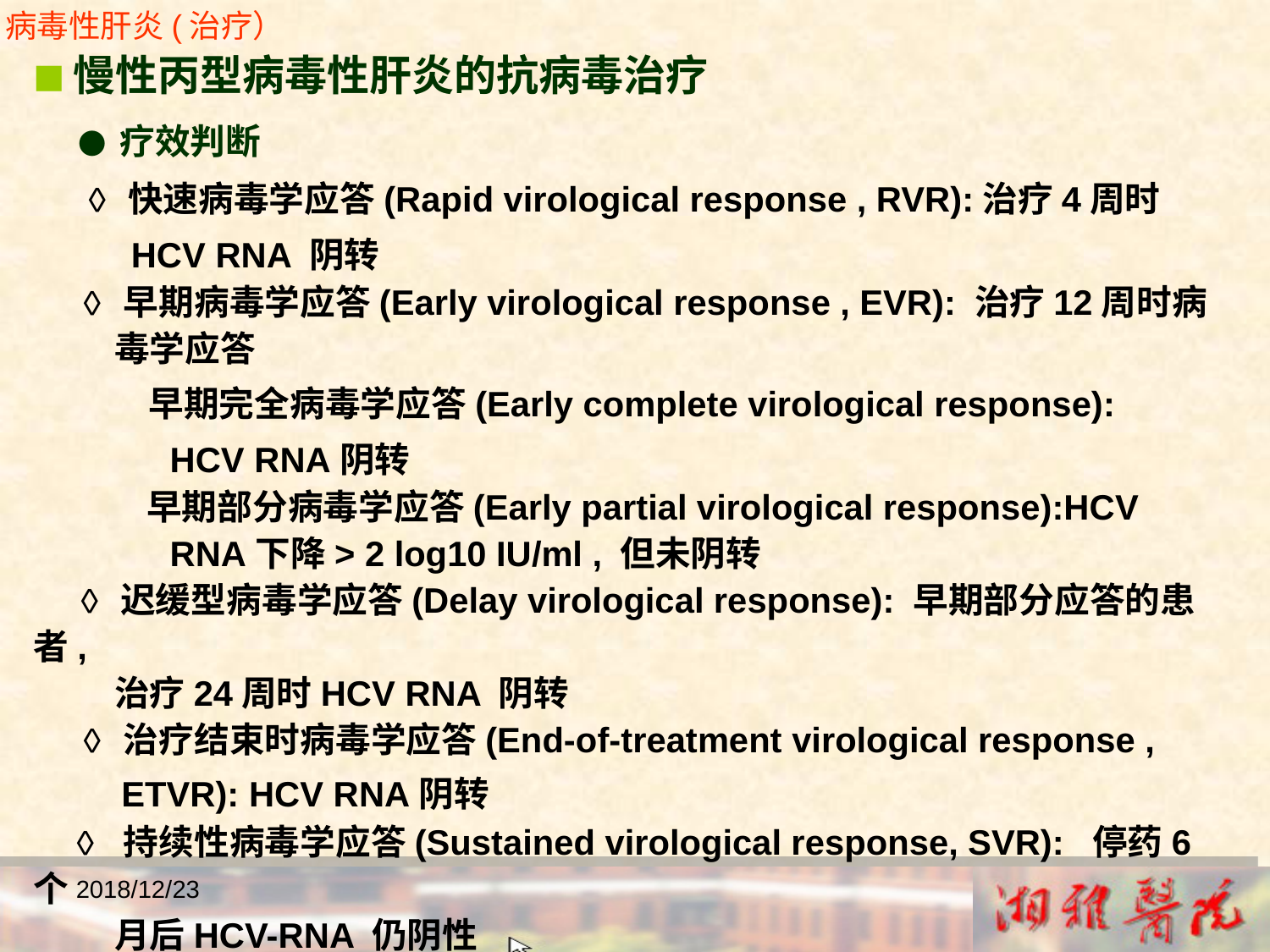

病毒性肝炎(治疗）
■慢性丙型病毒性肝炎的抗病毒治疗
    ● 疗效判断
     ◊ 快速病毒学应答(Rapid virological response , RVR):治疗4周时
          HCV RNA 阴转
      ◊ 早期病毒学应答(Early virological response , EVR): 治疗12周时病
         毒学应答
           早期完全病毒学应答(Early complete virological response):
              HCV RNA阴转
             早期部分病毒学应答(Early partial virological response):HCV
              RNA下降> 2 log10 IU/ml , 但未阴转
     ◊ 迟缓型病毒学应答(Delay virological response): 早期部分应答的患者,
         治疗24周时HCV RNA 阴转
      ◊ 治疗结束时病毒学应答(End-of-treatment virological response ,
         ETVR): HCV RNA阴转
     ◊  持续性病毒学应答(Sustained virological response, SVR):  停药6个
         月后HCV-RNA 仍阴性

2018/12/23